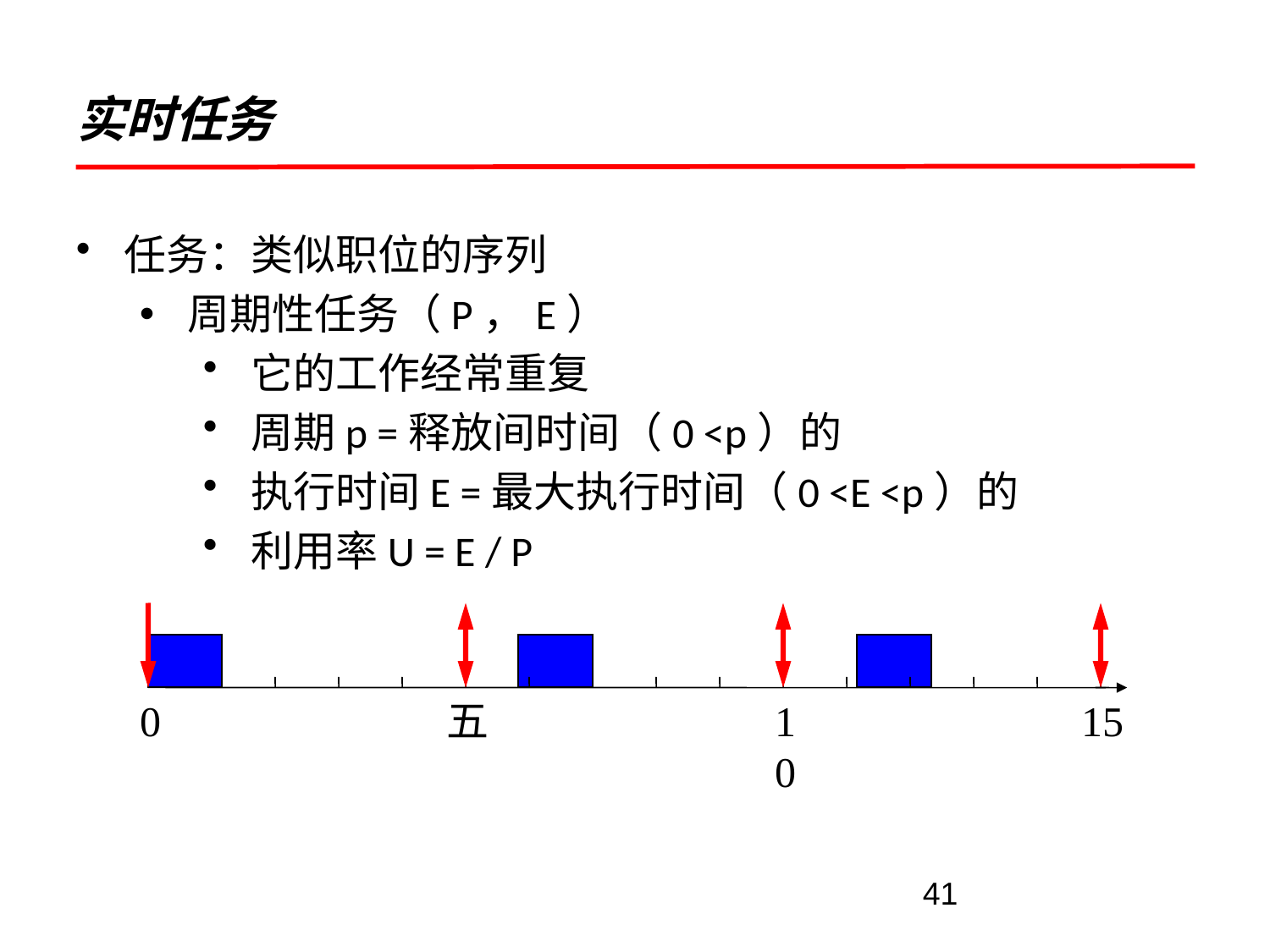

# 实时任务
任务：类似职位的序列
周期性任务（P，E）
它的工作经常重复
周期p =释放间时间（0 <p）的
执行时间E =最大执行时间（0 <E <p）的
利用率U = E / P

0

五
10
15

41